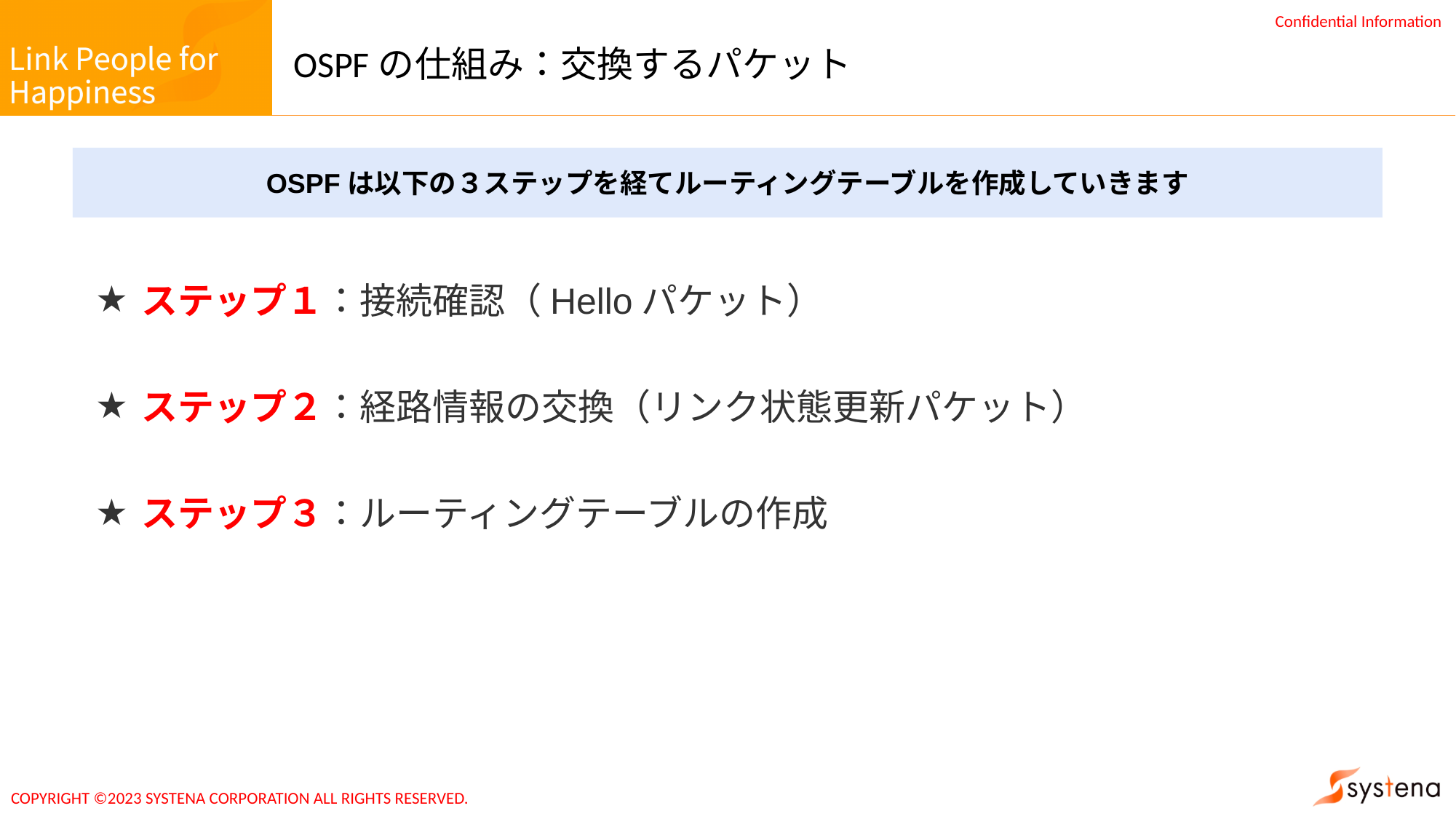

# OSPFの仕組み：交換するパケット
OSPFは以下の３ステップを経てルーティングテーブルを作成していきます
ステップ１：接続確認（Helloパケット）

ステップ２：経路情報の交換（リンク状態更新パケット）

ステップ３：ルーティングテーブルの作成